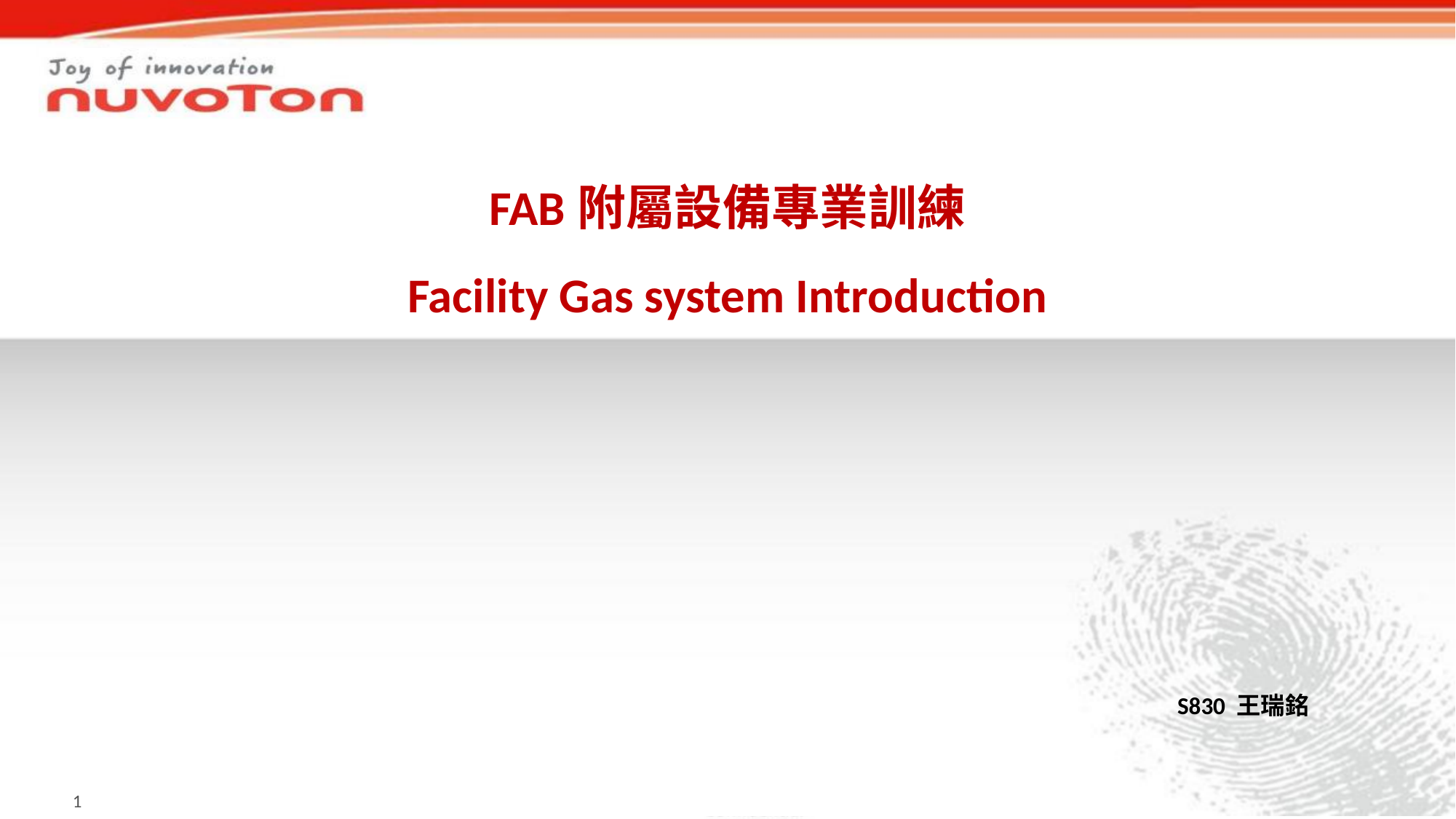

# FAB附屬設備專業訓練 Facility Gas system Introduction

S830 王瑞銘
1